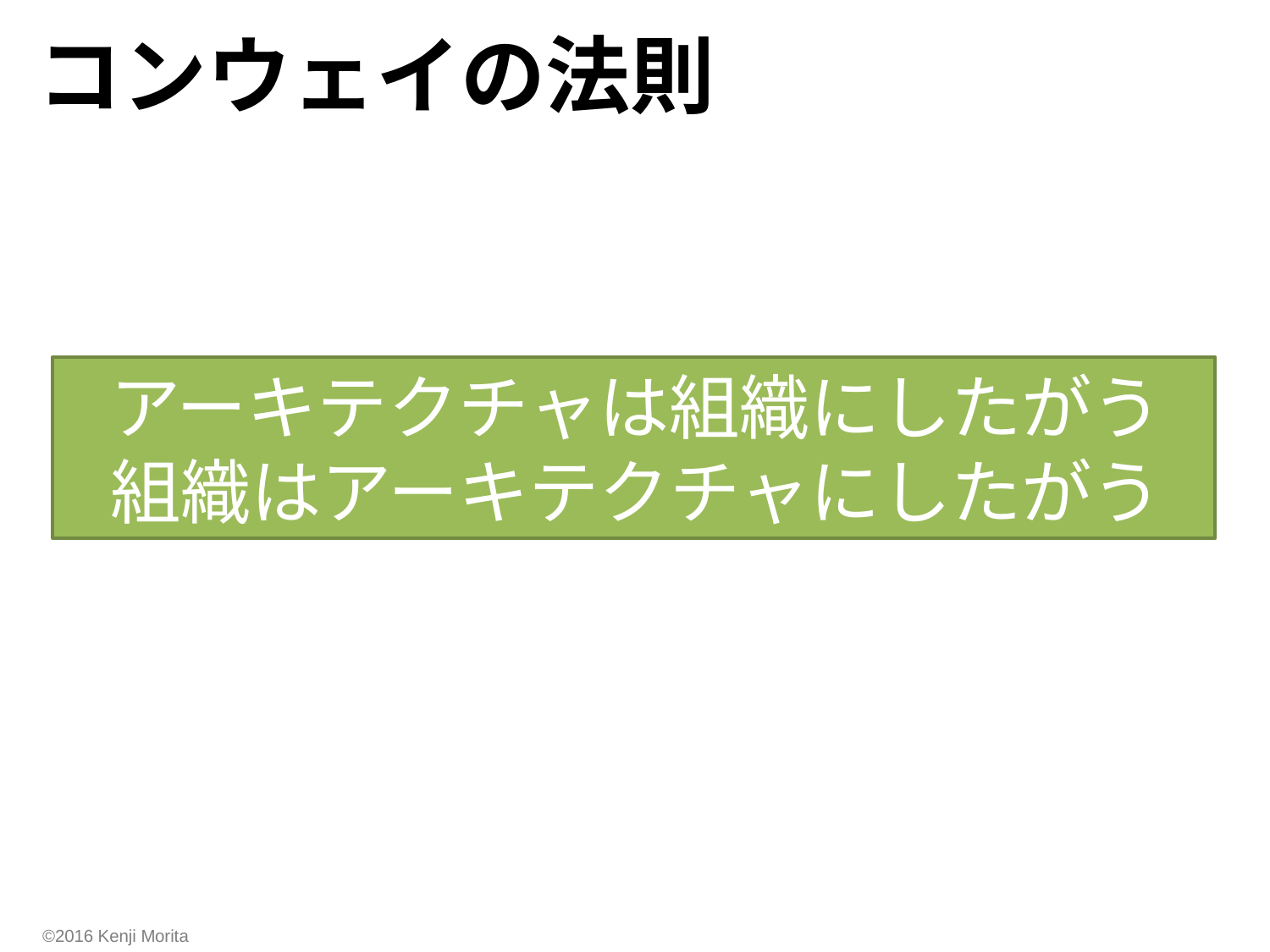

# コンウェイの法則
アーキテクチャは組織にしたがう
組織はアーキテクチャにしたがう